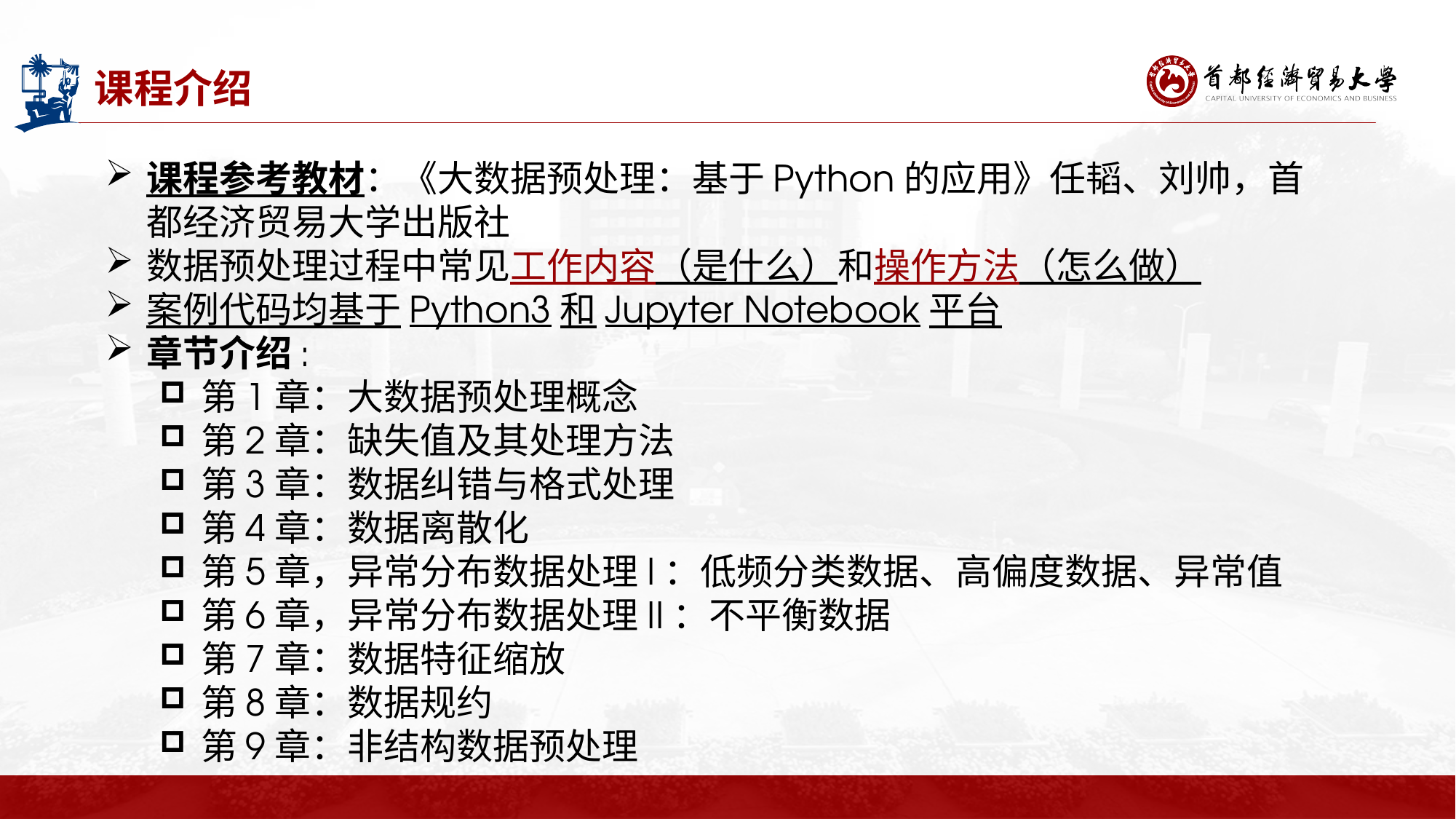

# 课程介绍
课程参考教材：《大数据预处理：基于Python的应用》任韬、刘帅，首都经济贸易大学出版社
数据预处理过程中常见工作内容（是什么）和操作方法（怎么做）
案例代码均基于Python3和Jupyter Notebook平台
章节介绍:
第1章：大数据预处理概念
第2章：缺失值及其处理方法
第3章：数据纠错与格式处理
第4章：数据离散化
第5章，异常分布数据处理I：低频分类数据、高偏度数据、异常值
第6章，异常分布数据处理II：不平衡数据
第7章：数据特征缩放
第8章：数据规约
第9章：非结构数据预处理